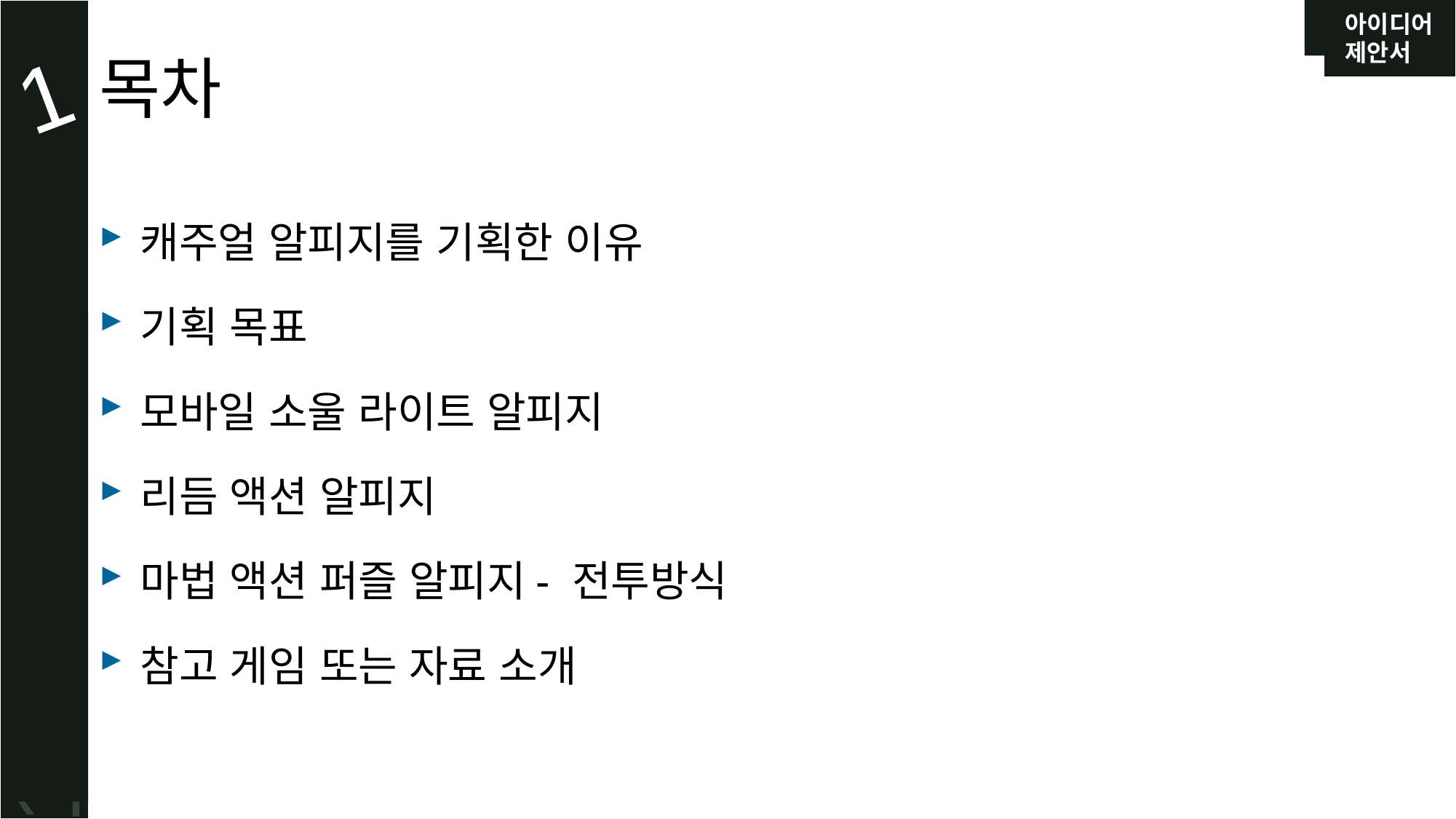

# 목차
1
캐주얼 알피지를 기획한 이유
기획 목표
모바일 소울 라이트 알피지
리듬 액션 알피지
마법 액션 퍼즐 알피지- 전투방식
참고 게임 또는 자료 소개